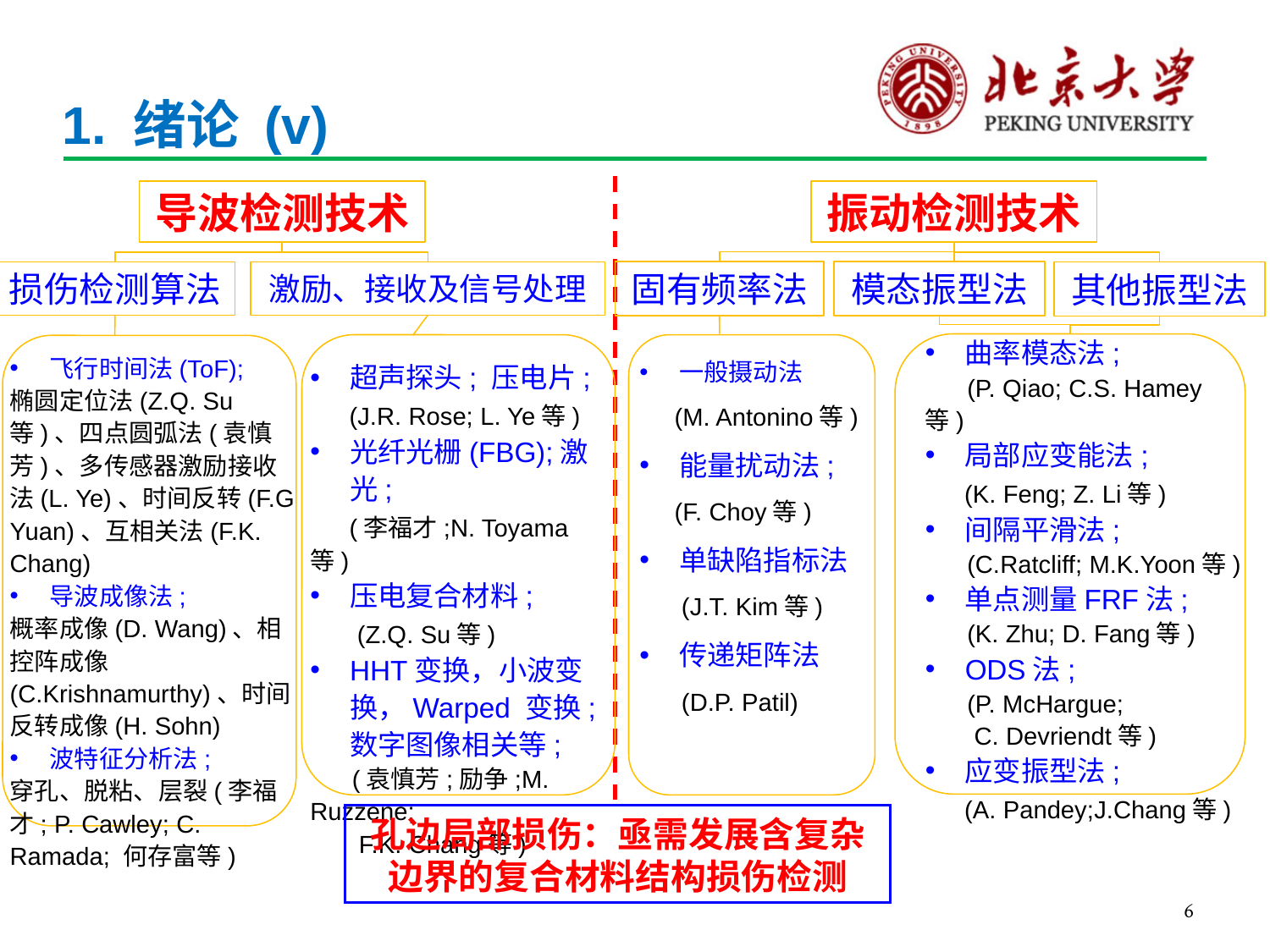

# 1. 绪论 (v)
导波检测技术
振动检测技术
固有频率法
模态振型法
损伤检测算法
激励、接收及信号处理
其他振型法
曲率模态法;
      (P. Qiao; C.S. Hamey等)
局部应变能法;
     (K. Feng; Z. Li等)
间隔平滑法;
      (C.Ratcliff; M.K.Yoon等)
单点测量FRF法;
      (K. Zhu; D. Fang等)
ODS法;
      (P. McHargue;
       C. Devriendt等)
应变振型法;
     (A. Pandey;J.Chang等)

一般摄动法
     (M. Antonino等)
能量扰动法;
     (F. Choy等)
单缺陷指标法
      (J.T. Kim等)
传递矩阵法
      (D.P. Patil)
飞行时间法(ToF);
椭圆定位法(Z.Q. Su等)、四点圆弧法(袁慎芳)、多传感器激励接收法(L. Ye)、时间反转(F.G Yuan)、互相关法(F.K. Chang)
导波成像法;
概率成像(D. Wang)、相控阵成像(C.Krishnamurthy)、时间反转成像(H. Sohn)
波特征分析法;
穿孔、脱粘、层裂(李福才; P. Cawley; C. Ramada; 何存富等)
超声探头; 压电片;
     (J.R. Rose; L. Ye等)
光纤光栅(FBG);激光;
     (李福才;N. Toyama等)
压电复合材料;
      (Z.Q. Su等)
HHT变换，小波变换，Warped 变换;数字图像相关等;
      (袁慎芳;励争;M. Ruzzene;
       F.K. Chang等)
孔边局部损伤：亟需发展含复杂边界的复合材料结构损伤检测
6